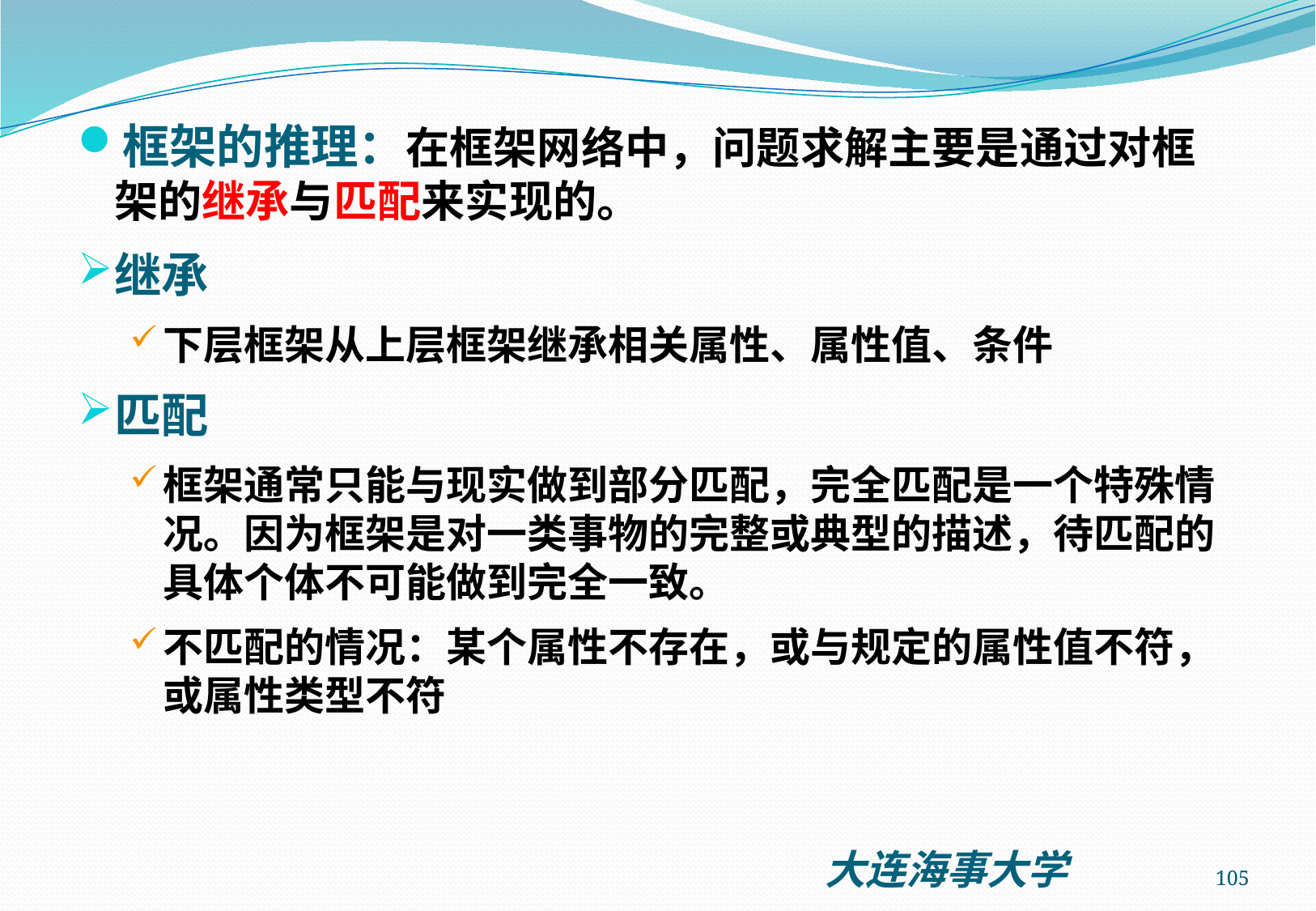

框架的推理：在框架网络中，问题求解主要是通过对框架的继承与匹配来实现的。
继承
下层框架从上层框架继承相关属性、属性值、条件
匹配
框架通常只能与现实做到部分匹配，完全匹配是一个特殊情况。因为框架是对一类事物的完整或典型的描述，待匹配的具体个体不可能做到完全一致。
不匹配的情况：某个属性不存在，或与规定的属性值不符，或属性类型不符
105